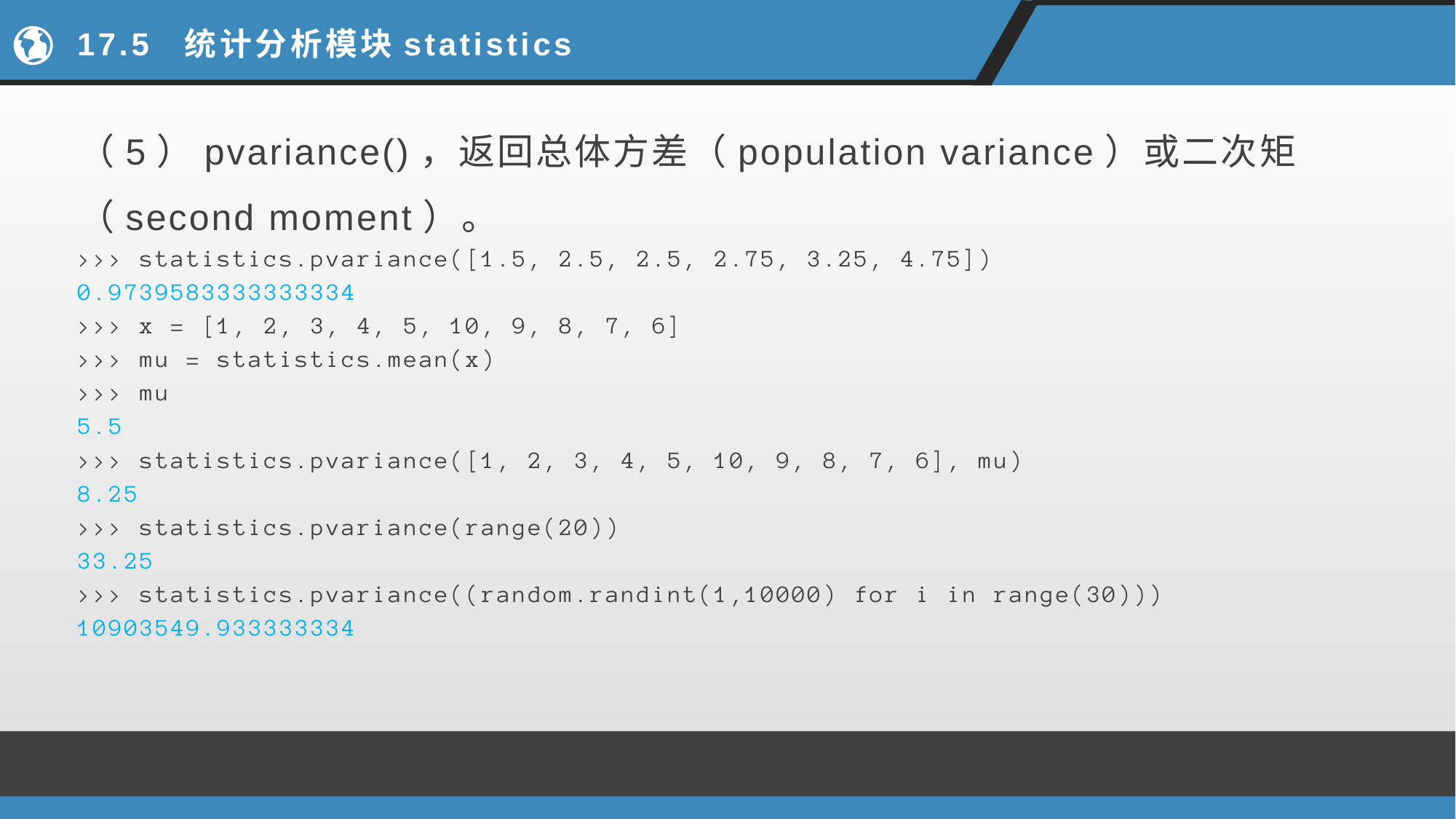

# 17.5  统计分析模块statistics

（5）pvariance()，返回总体方差（population variance）或二次矩（second moment）。
>>> statistics.pvariance([1.5, 2.5, 2.5, 2.75, 3.25, 4.75])
0.9739583333333334
>>> x = [1, 2, 3, 4, 5, 10, 9, 8, 7, 6]
>>> mu = statistics.mean(x)
>>> mu
5.5
>>> statistics.pvariance([1, 2, 3, 4, 5, 10, 9, 8, 7, 6], mu)
8.25
>>> statistics.pvariance(range(20))
33.25
>>> statistics.pvariance((random.randint(1,10000) for i in range(30)))
10903549.933333334